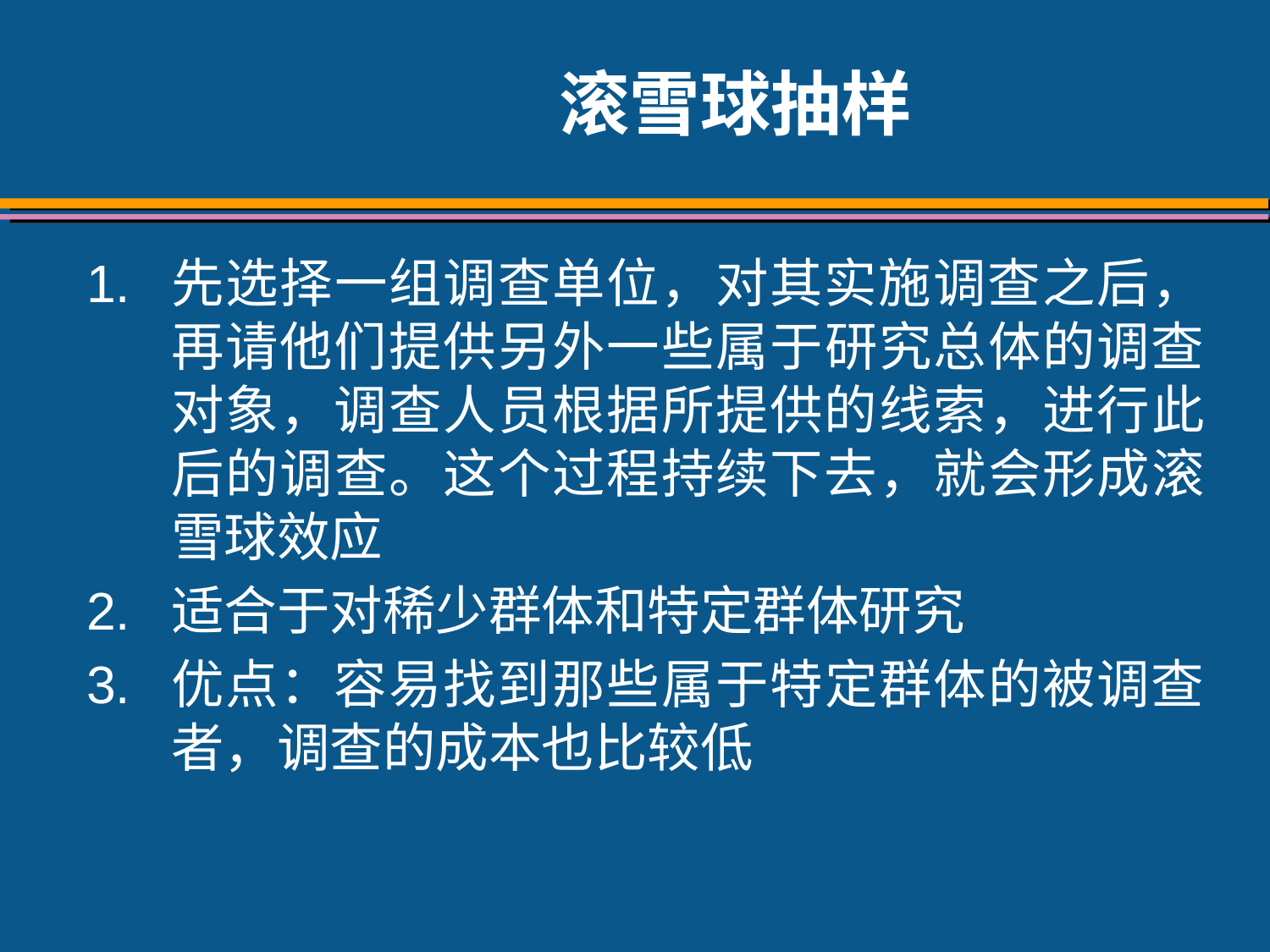

# 滚雪球抽样
先选择一组调查单位，对其实施调查之后，再请他们提供另外一些属于研究总体的调查对象，调查人员根据所提供的线索，进行此后的调查。这个过程持续下去，就会形成滚雪球效应
适合于对稀少群体和特定群体研究
优点：容易找到那些属于特定群体的被调查者，调查的成本也比较低